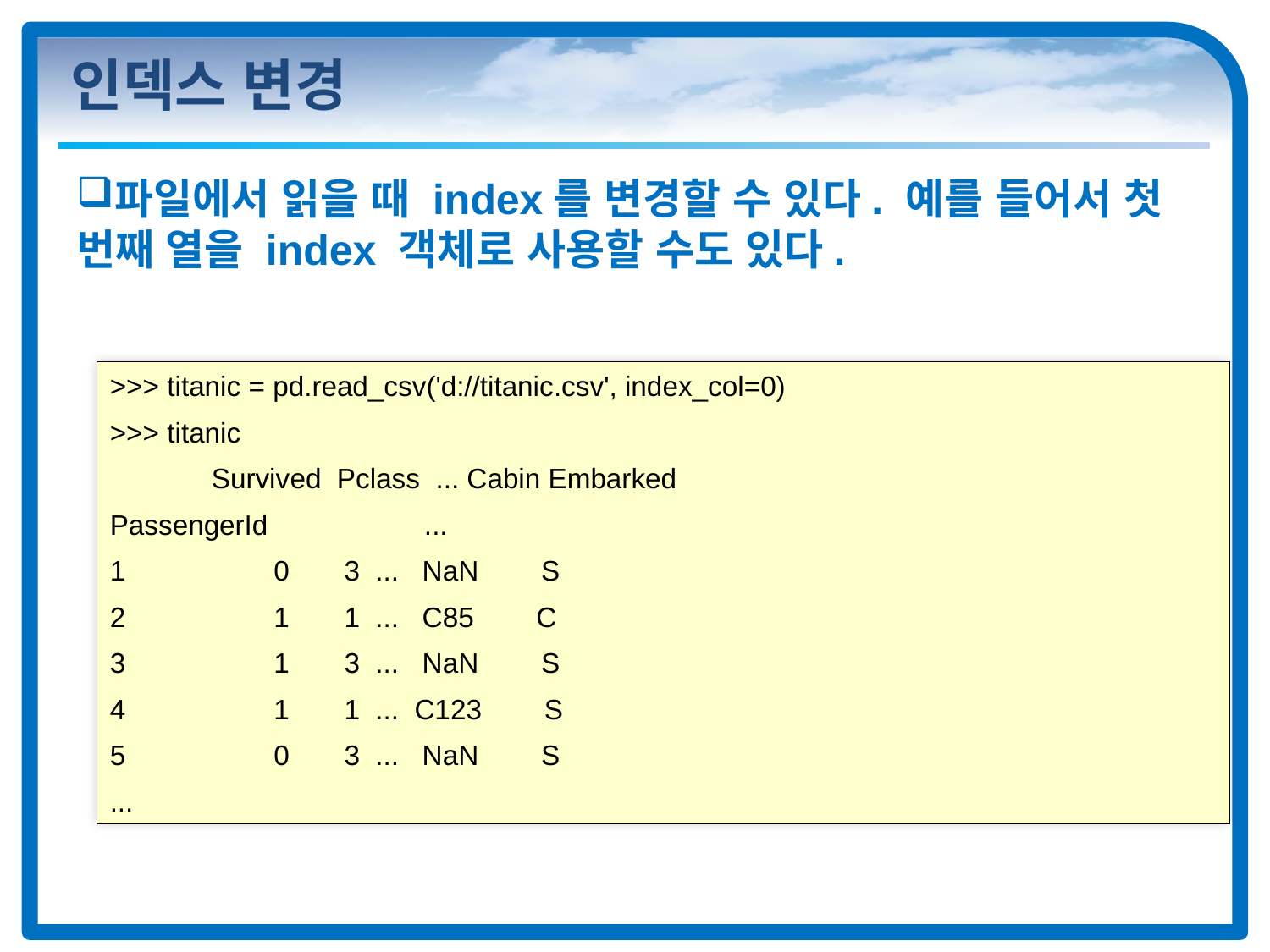

# 인덱스 변경
파일에서 읽을 때 index를 변경할 수 있다. 예를 들어서 첫 번째 열을 index 객체로 사용할 수도 있다.
>>> titanic = pd.read_csv('d://titanic.csv', index_col=0)
>>> titanic
             Survived  Pclass  ... Cabin Embarked
PassengerId                    ...
1                   0       3  ...   NaN        S
2                   1       1  ...   C85        C
3                   1       3  ...   NaN        S
4                   1       1  ...  C123        S
5                   0       3  ...   NaN        S
...